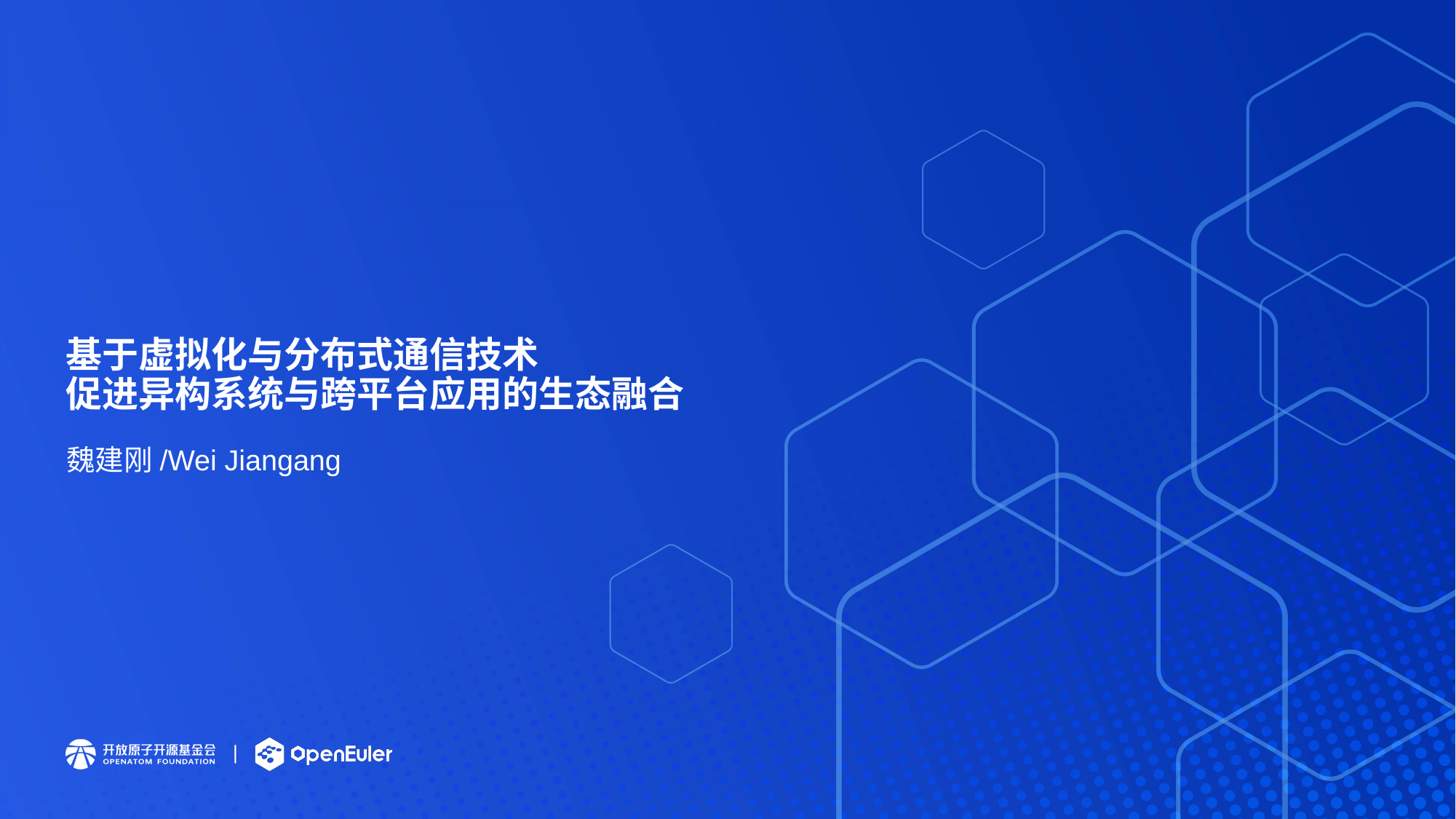

# 基于虚拟化与分布式通信技术 促进异构系统与跨平台应用的生态融合
魏建刚/Wei Jiangang